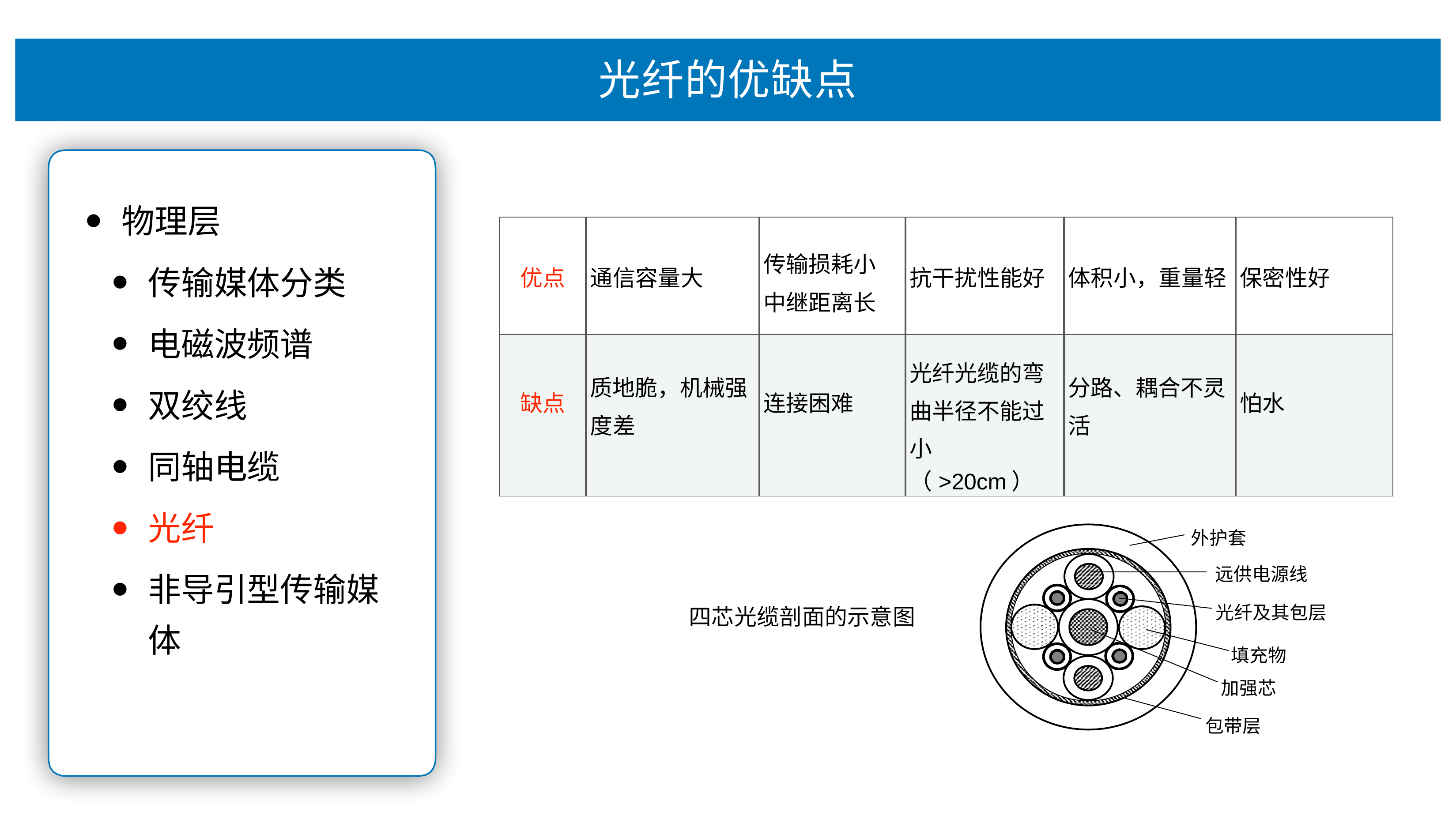

# 光纤的优缺点

物理层
传输媒体分类
电磁波频谱
双绞线
同轴电缆
光纤
⾮导引型传输媒 体
| 优点 | 通信容量⼤ | 传输损耗⼩ 中继距离⻓ | 抗⼲扰性能好 | 体积⼩，重量轻 | 保密性好 |
| --- | --- | --- | --- | --- | --- |
| 缺点 | 质地脆，机械强 度差 | 连接困难 | 光纤光缆的弯 曲半径不能过 ⼩（>20cm） | 分路、耦合不灵 活 | 怕⽔ |

外护套

远供电源线

光纤及其包层
四芯光缆剖⾯的示意图

填充物 加强芯

包带层